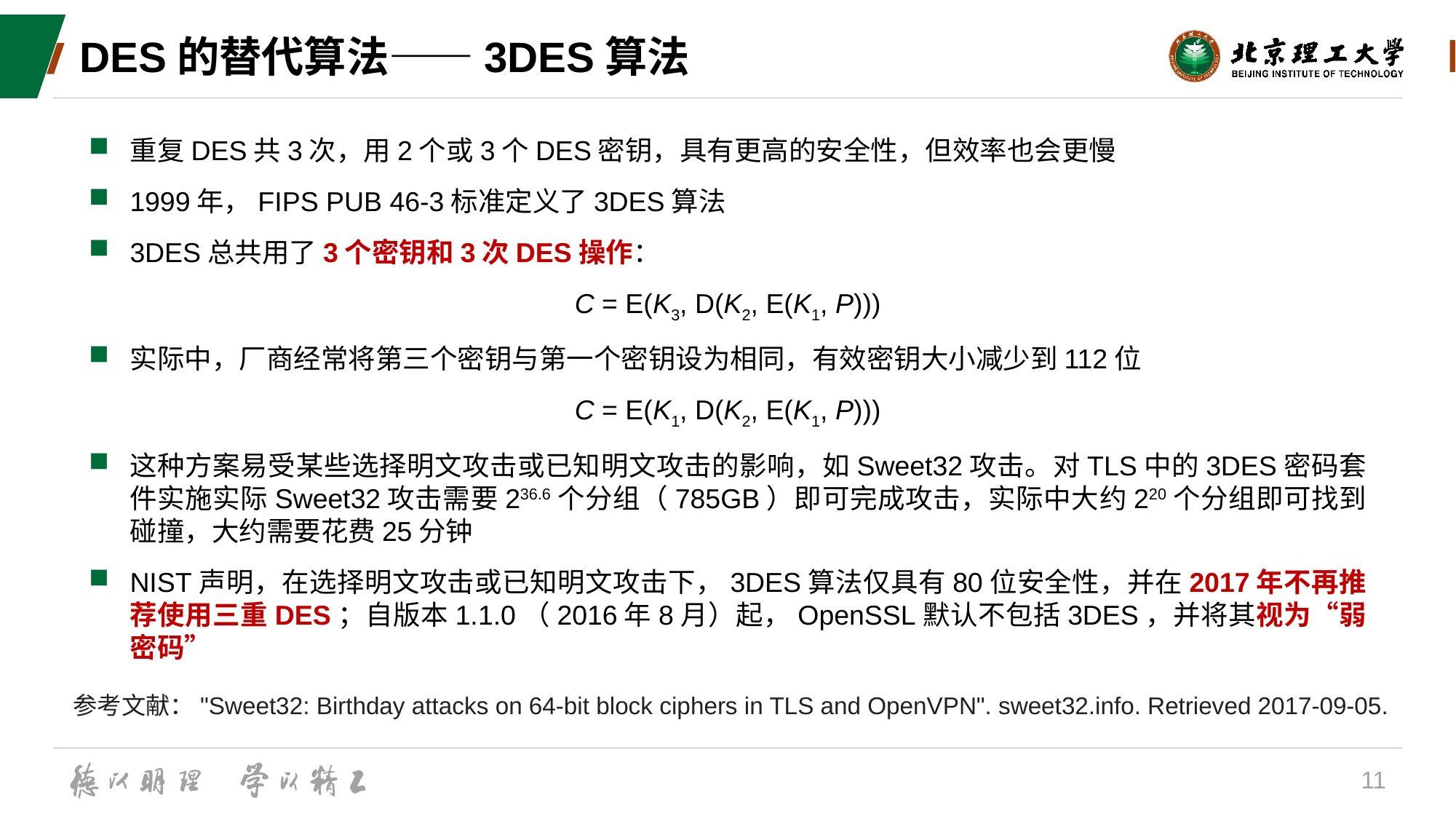

# DES的替代算法——3DES算法
重复DES共3次，用2个或3个DES密钥，具有更高的安全性，但效率也会更慢
1999年，FIPS PUB 46-3标准定义了3DES算法
3DES总共用了3个密钥和3次DES操作：
C = E(K3, D(K2, E(K1, P)))
实际中，厂商经常将第三个密钥与第一个密钥设为相同，有效密钥大小减少到112位
C = E(K1, D(K2, E(K1, P)))
这种方案易受某些选择明文攻击或已知明文攻击的影响，如Sweet32攻击。对TLS中的3DES密码套件实施实际Sweet32攻击需要236.6个分组（785GB）即可完成攻击，实际中大约220个分组即可找到碰撞，大约需要花费25分钟
NIST声明，在选择明文攻击或已知明文攻击下，3DES算法仅具有80位安全性，并在2017年不再推荐使用三重DES；自版本1.1.0（2016年8月）起，OpenSSL默认不包括3DES，并将其视为“弱密码”
参考文献："Sweet32: Birthday attacks on 64-bit block ciphers in TLS and OpenVPN". sweet32.info. Retrieved 2017-09-05.